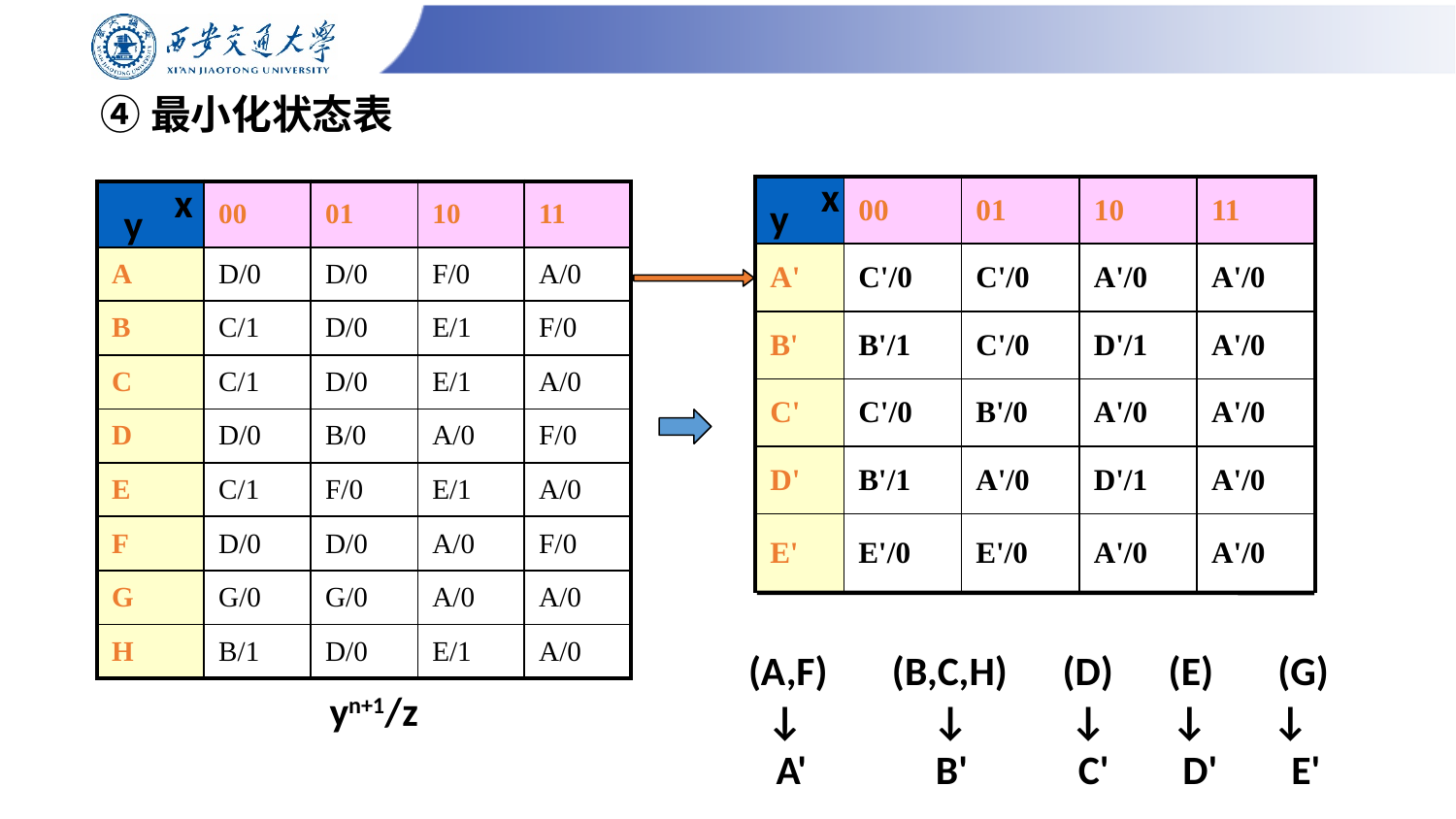

# ④最小化状态表
x
y
x
y
|  | 00 | 01 | 10 | 11 |
| --- | --- | --- | --- | --- |
| A' | C'/0 | C'/0 | A'/0 | A'/0 |
| B' | B'/1 | C'/0 | D'/1 | A'/0 |
| C' | C'/0 | B'/0 | A'/0 | A'/0 |
| D' | B'/1 | A'/0 | D'/1 | A'/0 |
| E' | E'/0 | E'/0 | A'/0 | A'/0 |
|  | 00 | 01 | 10 | 11 |
| --- | --- | --- | --- | --- |
| A | D/0 | D/0 | F/0 | A/0 |
| B | C/1 | D/0 | E/1 | F/0 |
| C | C/1 | D/0 | E/1 | A/0 |
| D | D/0 | B/0 | A/0 | F/0 |
| E | C/1 | F/0 | E/1 | A/0 |
| F | D/0 | D/0 | A/0 | F/0 |
| G | G/0 | G/0 | A/0 | A/0 |
| H | B/1 | D/0 | E/1 | A/0 |

(A,F)       (B,C,H)      (D)      (E)       (G)
  ↓              ↓           ↓       ↓       ↓
   A'              B'            C'        D'        E'
yn+1/z